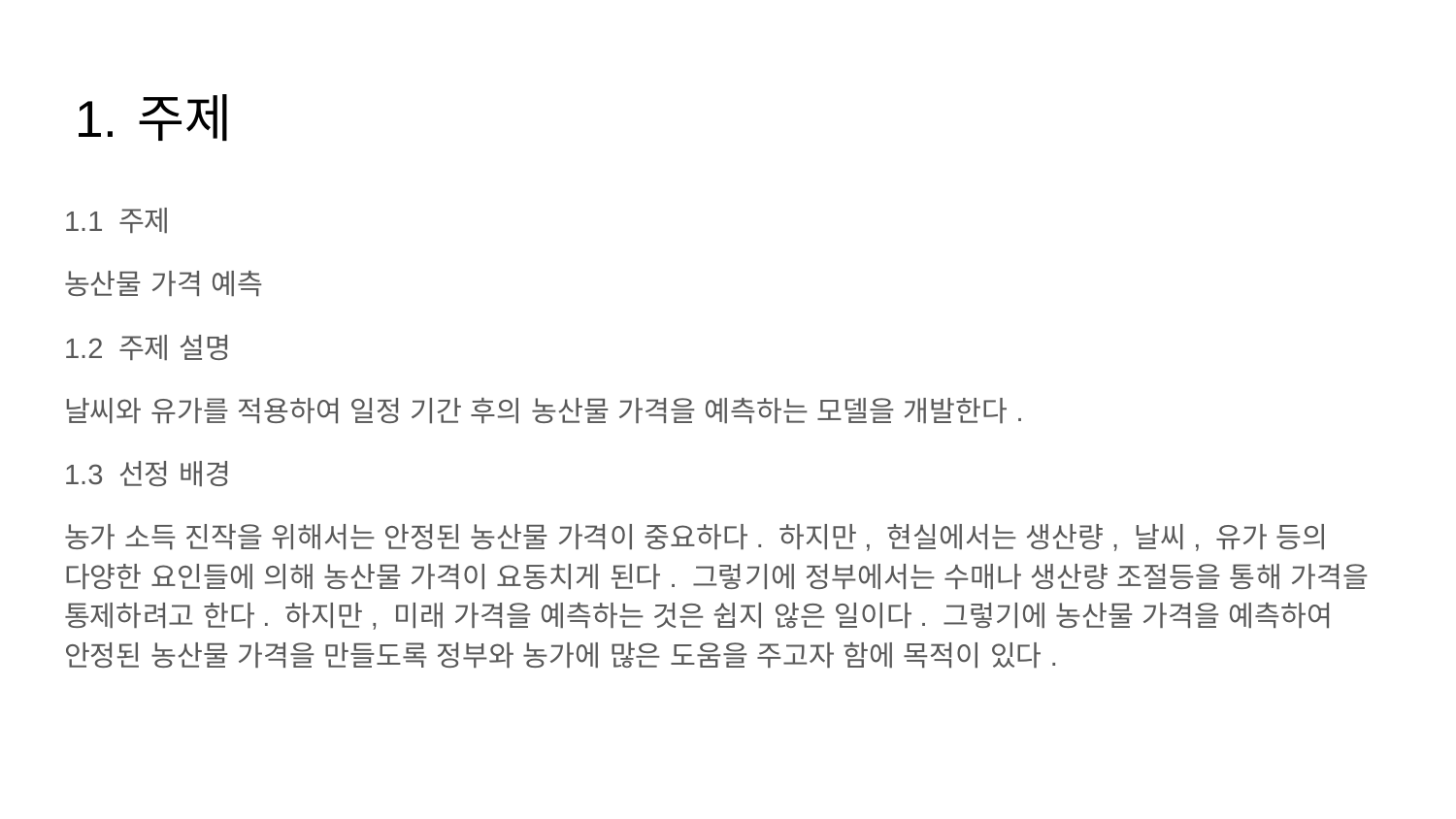

# 주제
1.1 주제
농산물 가격 예측
1.2 주제 설명
날씨와 유가를 적용하여 일정 기간 후의 농산물 가격을 예측하는 모델을 개발한다.
1.3 선정 배경
농가 소득 진작을 위해서는 안정된 농산물 가격이 중요하다. 하지만, 현실에서는 생산량, 날씨, 유가 등의 다양한 요인들에 의해 농산물 가격이 요동치게 된다. 그렇기에 정부에서는 수매나 생산량 조절등을 통해 가격을 통제하려고 한다. 하지만, 미래 가격을 예측하는 것은 쉽지 않은 일이다. 그렇기에 농산물 가격을 예측하여 안정된 농산물 가격을 만들도록 정부와 농가에 많은 도움을 주고자 함에 목적이 있다.